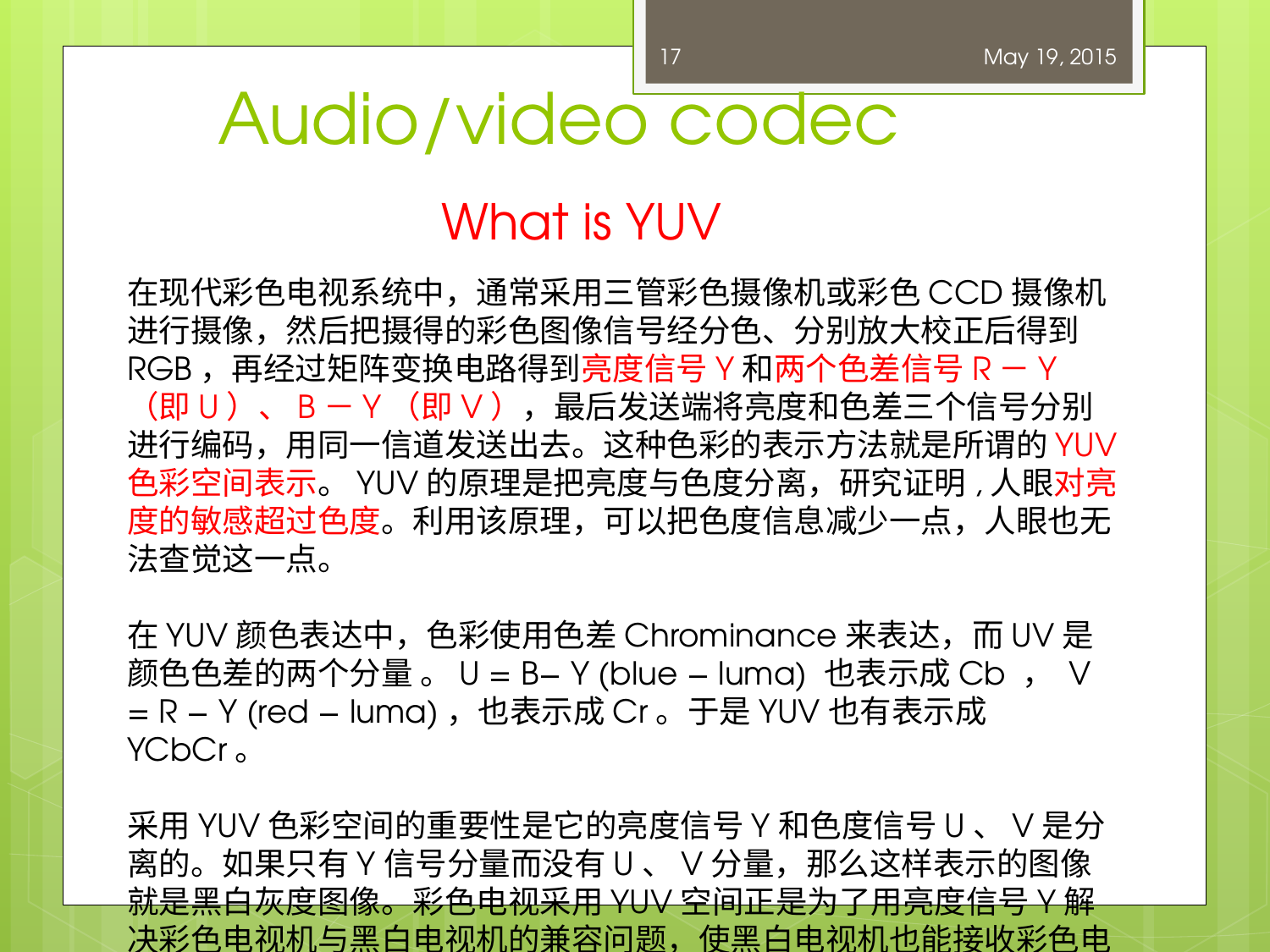

17
May 19, 2015
# Audio/video codec
         What is YUV
在现代彩色电视系统中，通常采用三管彩色摄像机或彩色CCD摄像机进行摄像，然后把摄得的彩色图像信号经分色、分别放大校正后得到RGB，再经过矩阵变换电路得到亮度信号Y和两个色差信号R－Y（即U）、B－Y（即V），最后发送端将亮度和色差三个信号分别进行编码，用同一信道发送出去。这种色彩的表示方法就是所谓的YUV色彩空间表示。YUV的原理是把亮度与色度分离，研究证明,人眼对亮度的敏感超过色度。利用该原理，可以把色度信息减少一点，人眼也无法查觉这一点。

在YUV颜色表达中，色彩使用色差Chrominance来表达，而UV是颜色色差的两个分量 。U = B− Y (blue − luma) 也表示成Cb ， V = R − Y (red − luma)，也表示成Cr。于是YUV也有表示成YCbCr。

采用YUV色彩空间的重要性是它的亮度信号Y和色度信号U、V是分离的。如果只有Y信号分量而没有U、V分量，那么这样表示的图像就是黑白灰度图像。彩色电视采用YUV空间正是为了用亮度信号Y解决彩色电视机与黑白电视机的兼容问题，使黑白电视机也能接收彩色电视信号。